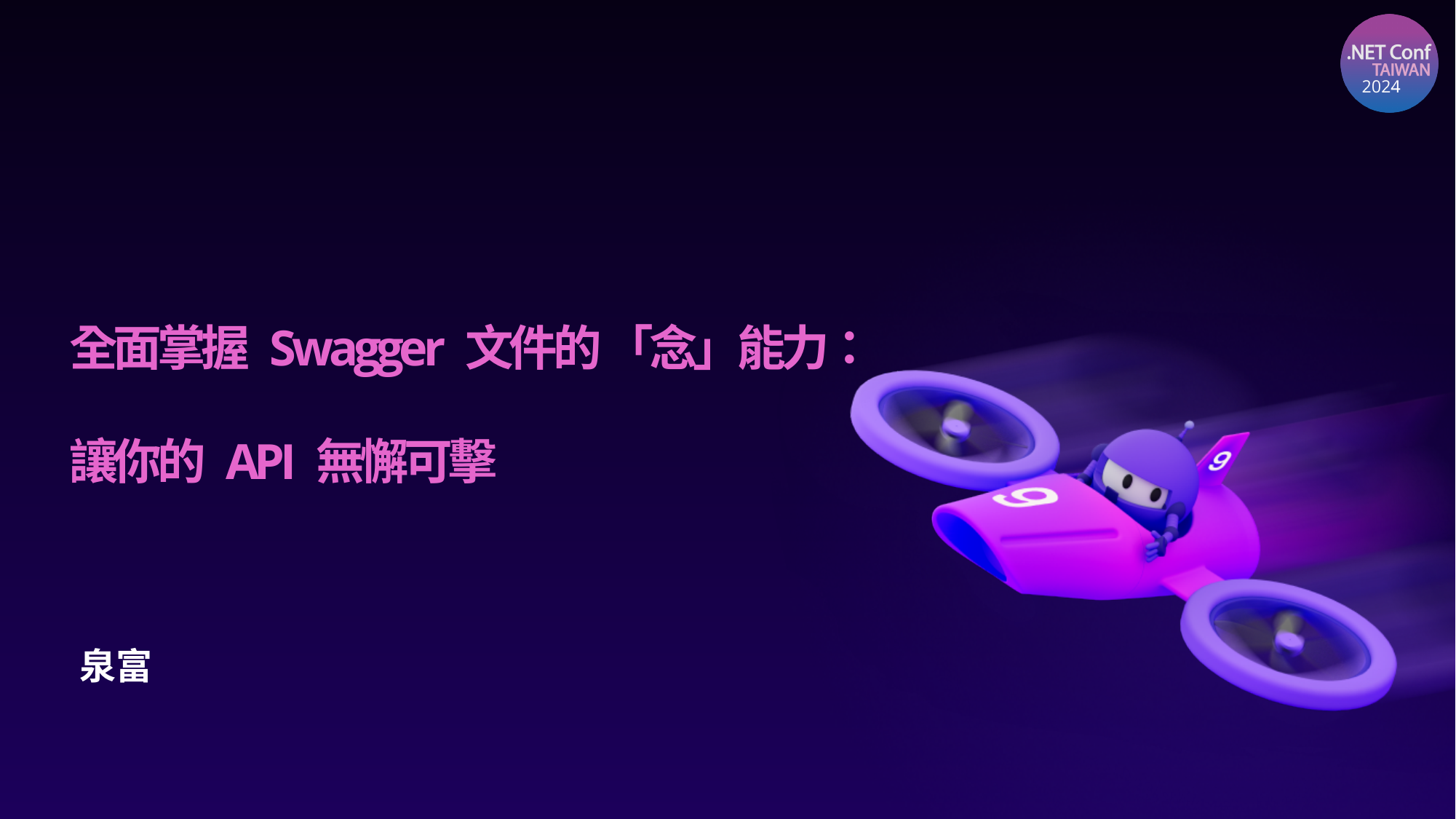

# 全面掌握 Swagger 文件的 「念」能力： 讓你的 API 無懈可擊
泉富